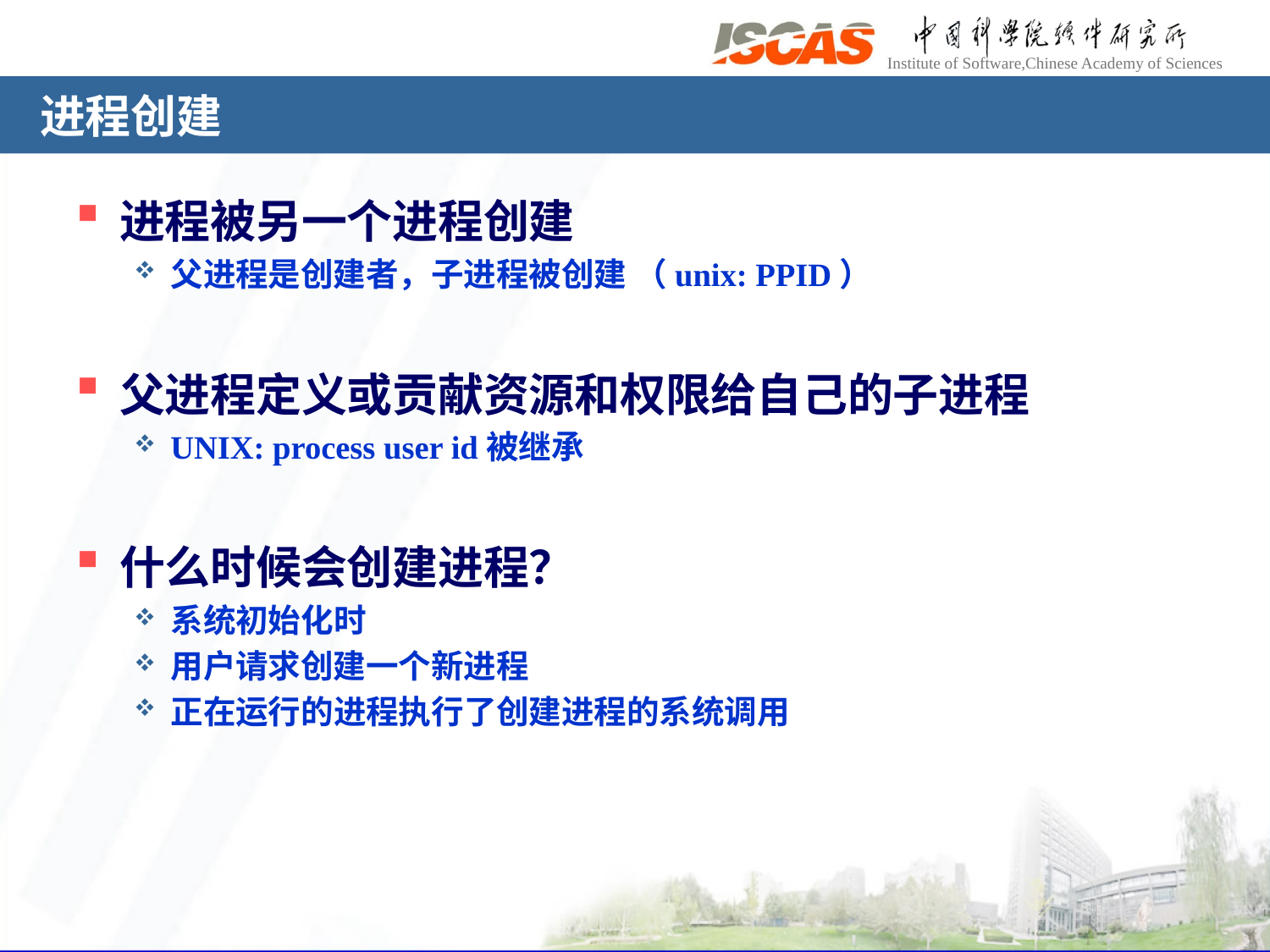

# 进程创建
进程被另一个进程创建
父进程是创建者，子进程被创建 （unix: PPID）

父进程定义或贡献资源和权限给自己的子进程
UNIX: process user id被继承

什么时候会创建进程？
系统初始化时
用户请求创建一个新进程
正在运行的进程执行了创建进程的系统调用